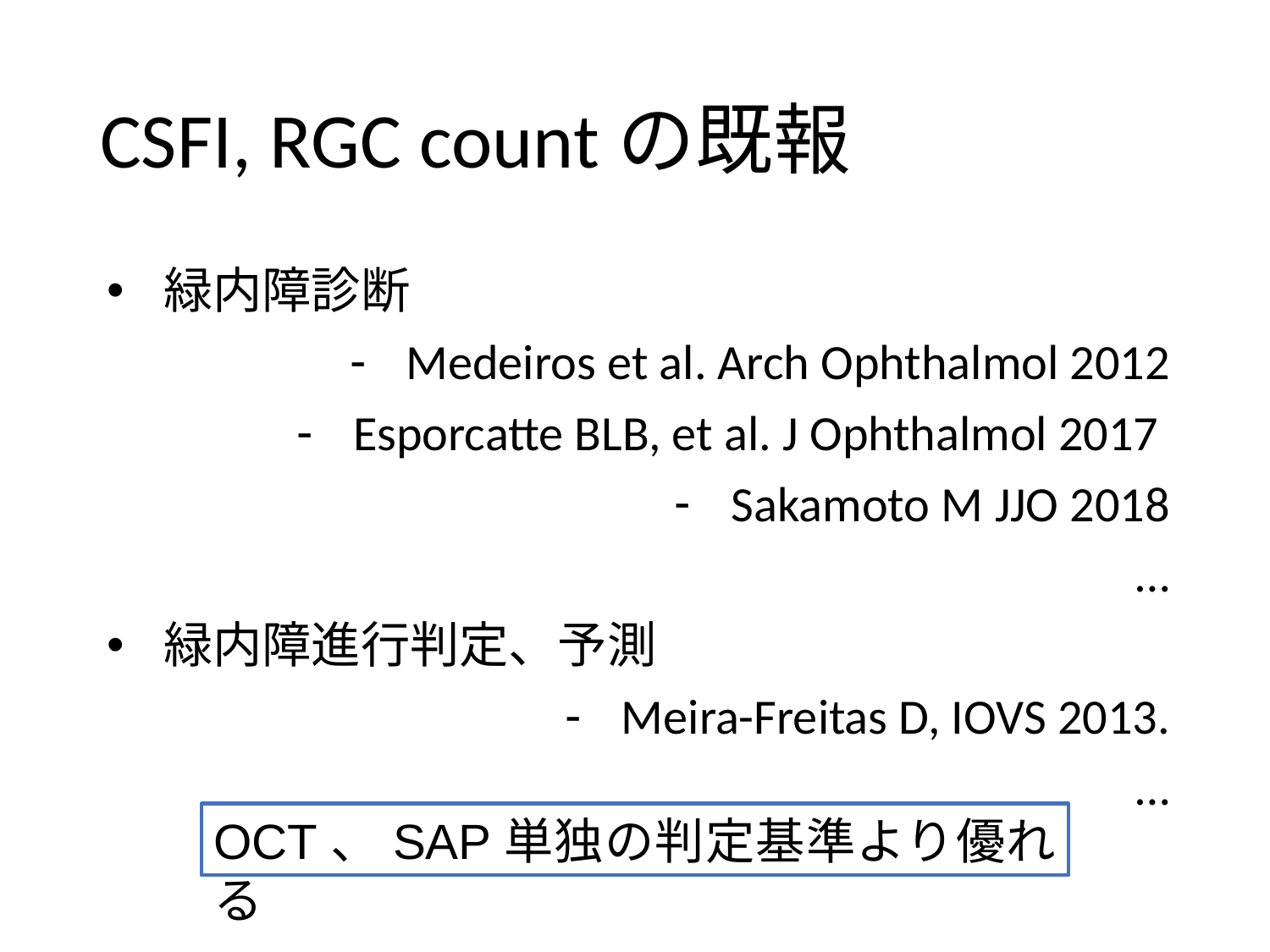

# CSFI, RGC countの既報
緑内障診断
Medeiros et al. Arch Ophthalmol 2012
Esporcatte BLB, et al. J Ophthalmol 2017
Sakamoto M JJO 2018
…
緑内障進行判定、予測
Meira-Freitas D, IOVS 2013.
…
OCT、SAP単独の判定基準より優れる